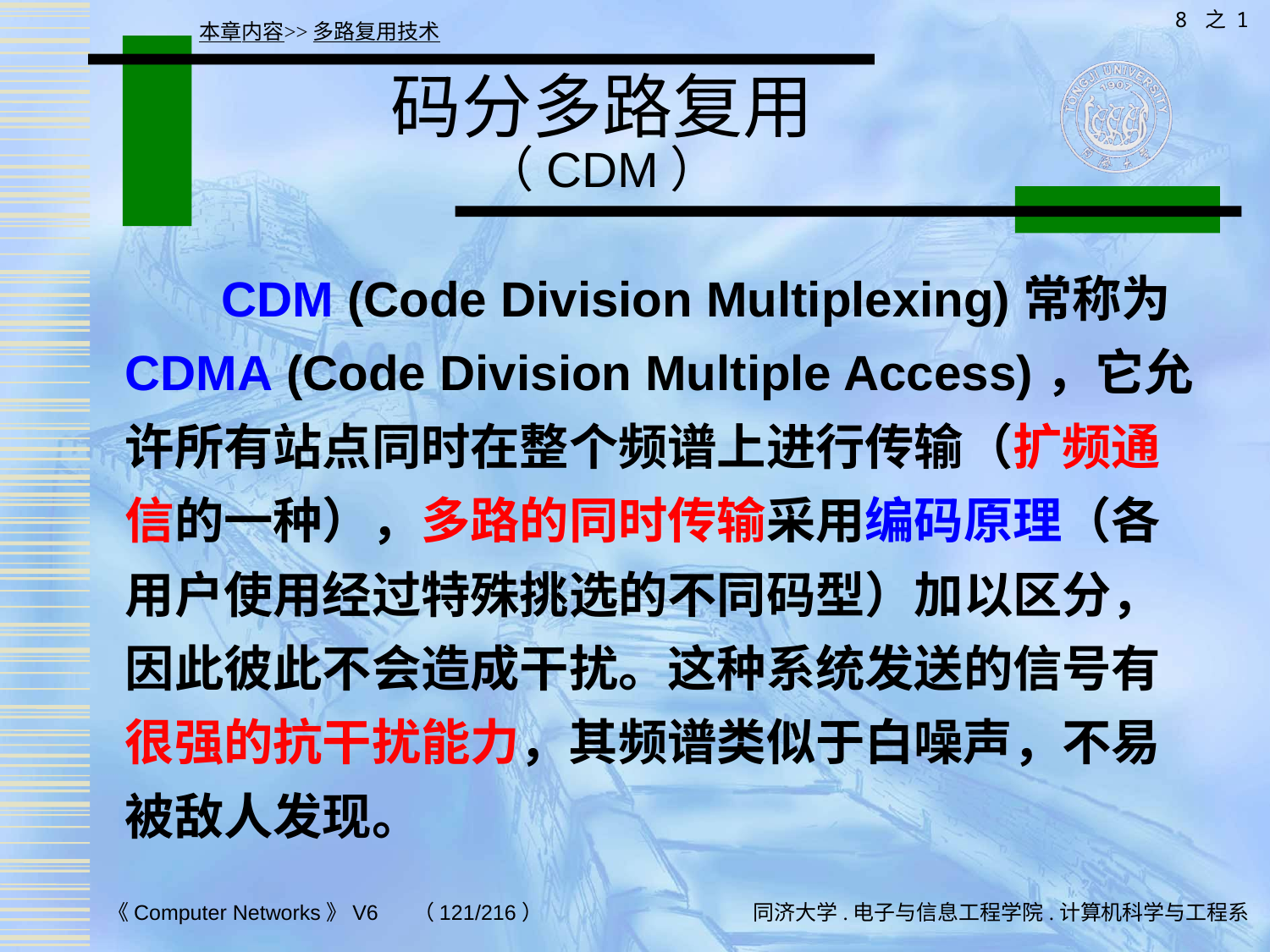

8 之 1
本章内容>>多路复用技术
# 码分多路复用 （CDM）
       CDM (Code Division Multiplexing)常称为CDMA (Code Division Multiple Access)，它允许所有站点同时在整个频谱上进行传输（扩频通信的一种），多路的同时传输采用编码原理（各用户使用经过特殊挑选的不同码型）加以区分，因此彼此不会造成干扰。这种系统发送的信号有很强的抗干扰能力，其频谱类似于白噪声，不易被敌人发现。